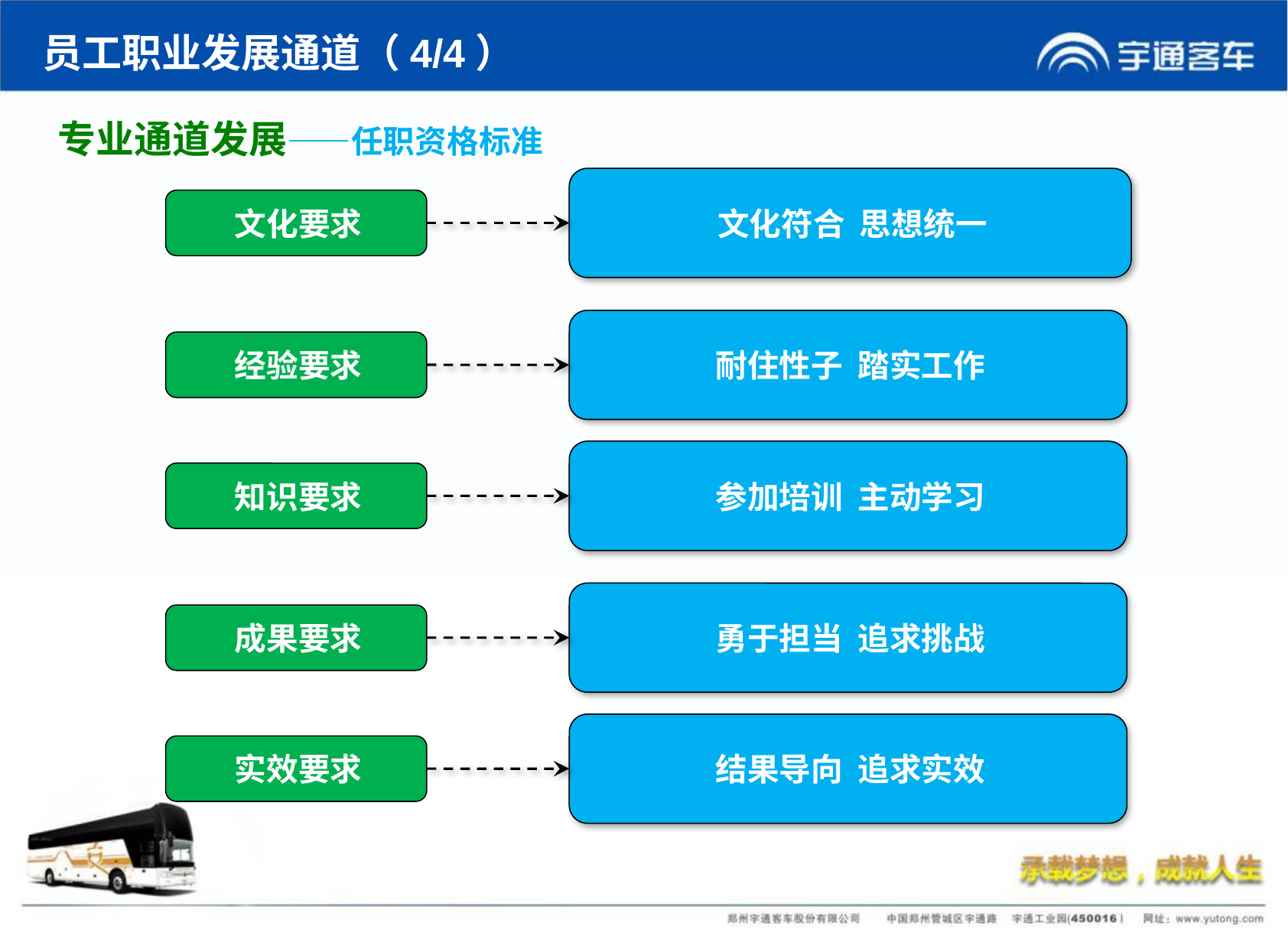

员工职业发展通道（4/4）
专业通道发展——任职资格标准
文化符合  思想统一
文化要求
耐住性子  踏实工作
经验要求
参加培训  主动学习
知识要求
勇于担当  追求挑战
成果要求
结果导向  追求实效
实效要求